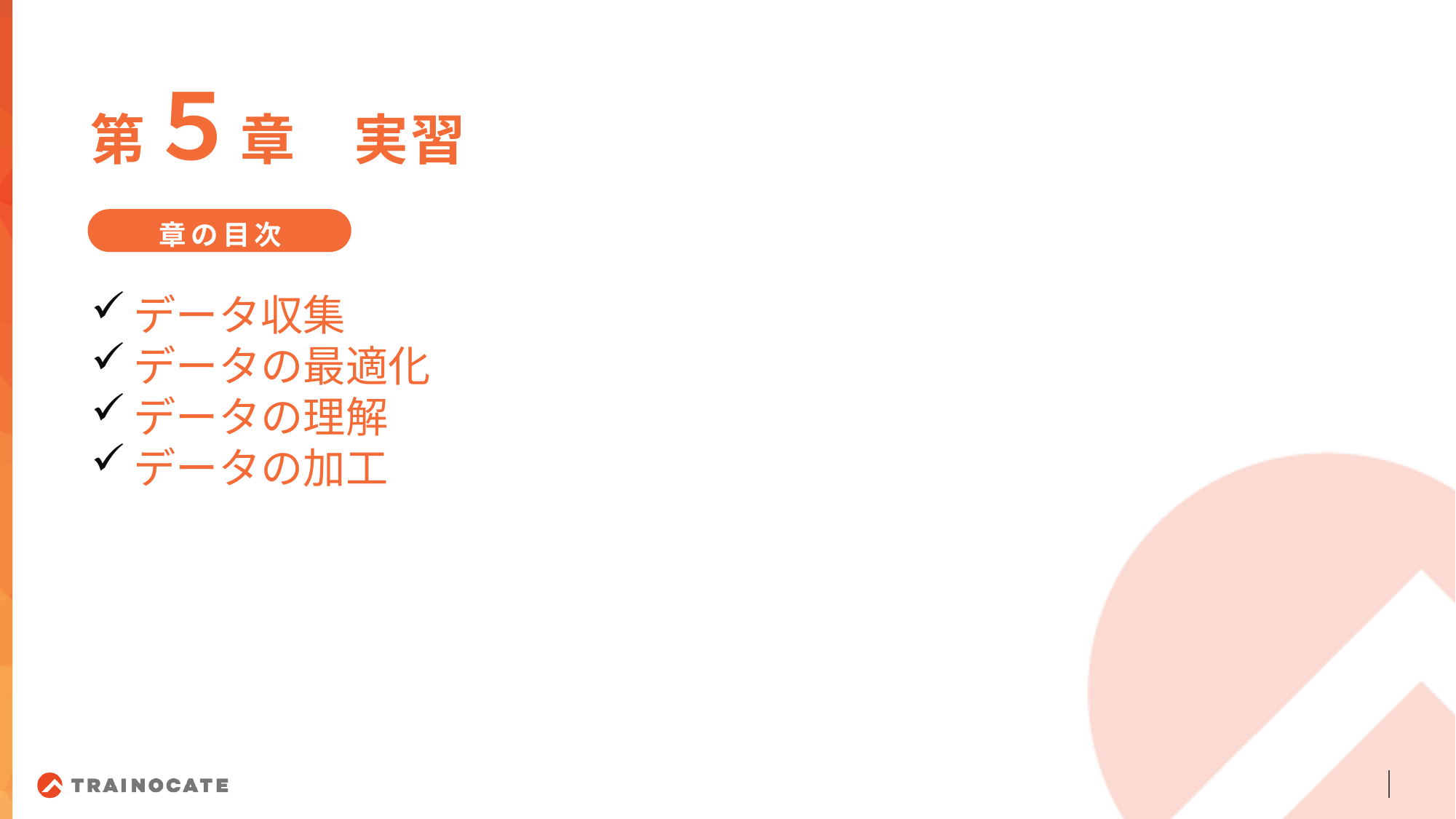

第５章　実習
章の目次
データ収集
データの最適化
データの理解
データの加工